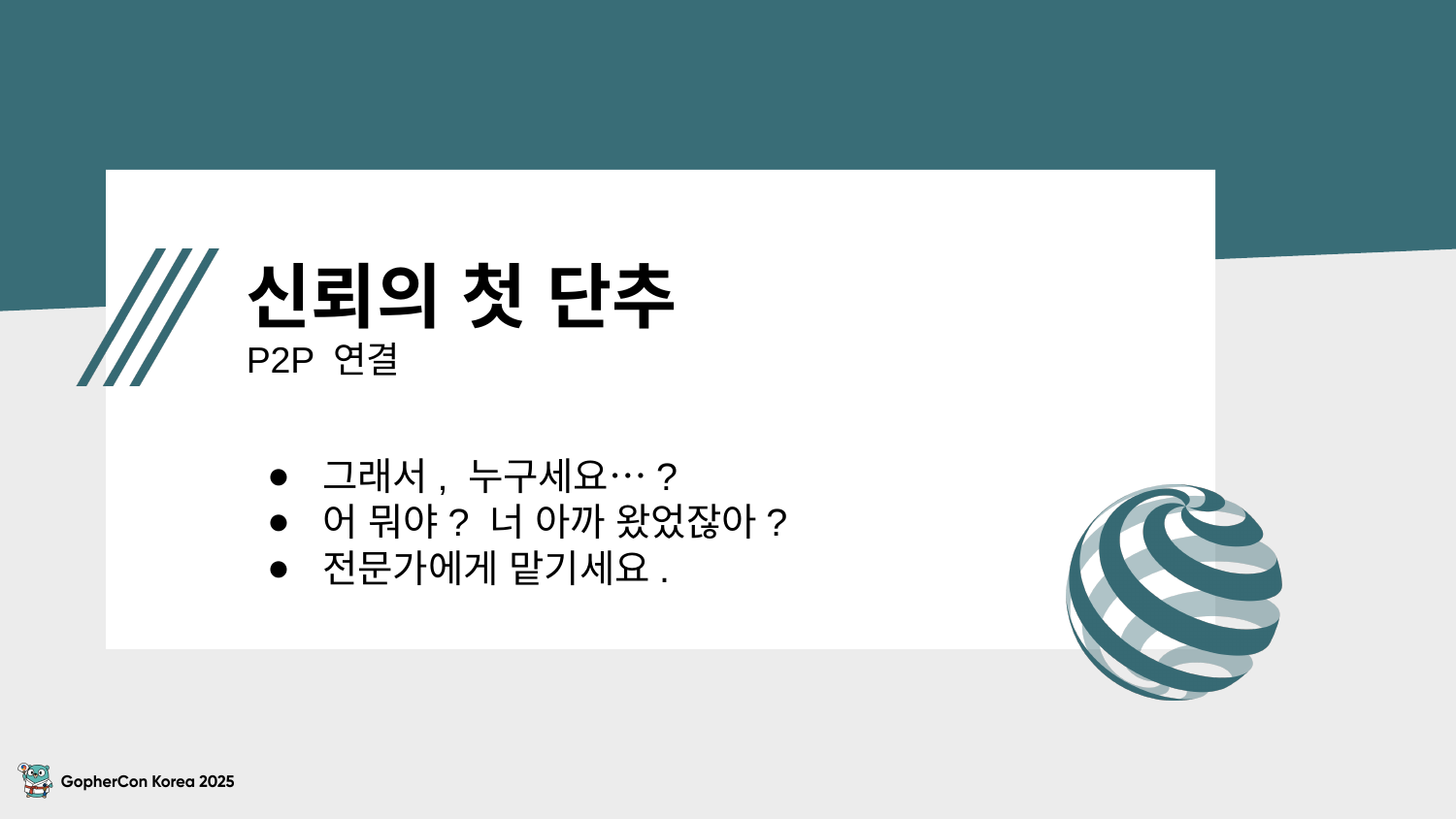

# 신뢰의 첫 단추 P2P 연결
그래서, 누구세요…?
어 뭐야? 너 아까 왔었잖아?
전문가에게 맡기세요.